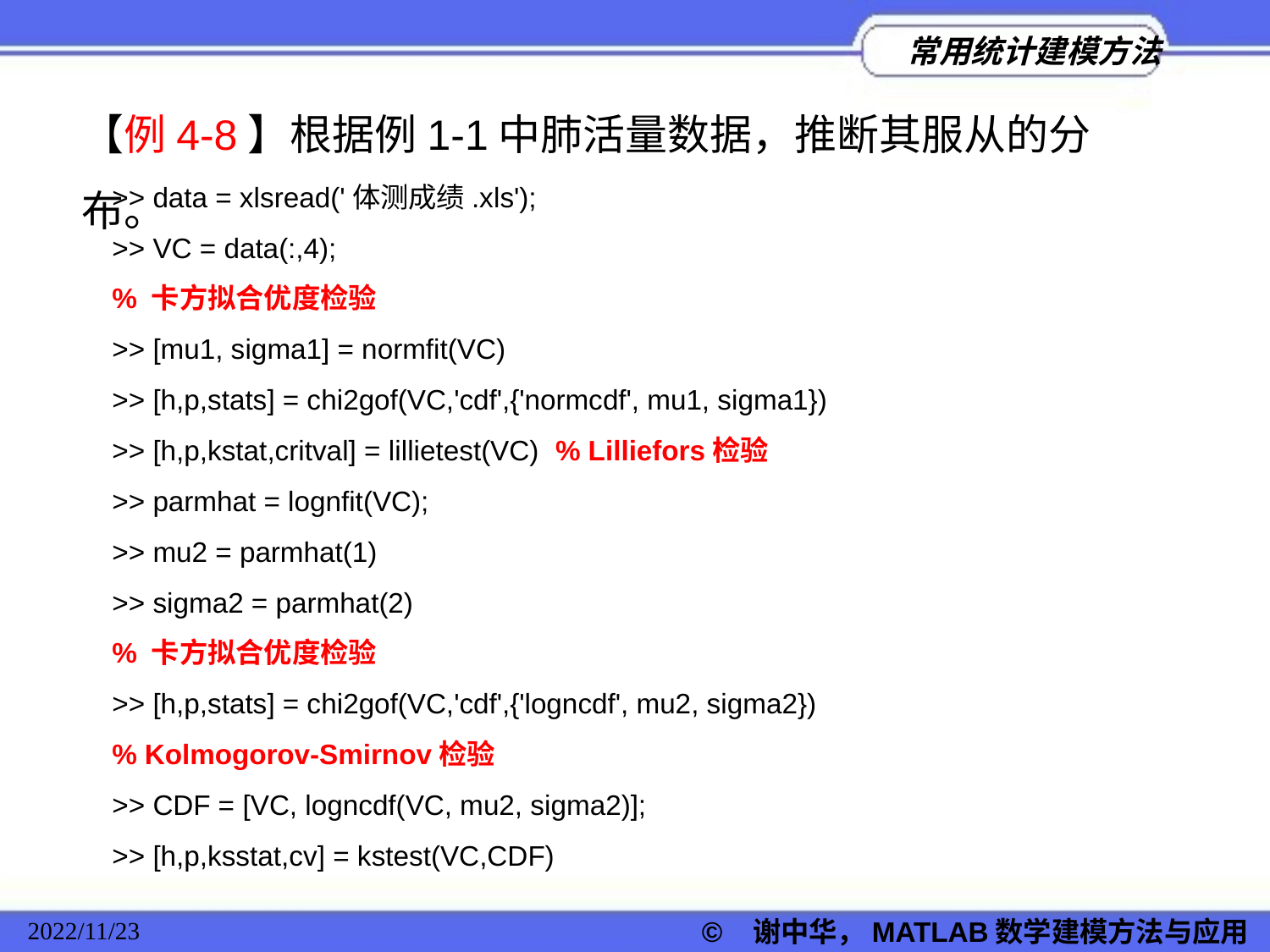

【例4-8】根据例1-1中肺活量数据，推断其服从的分布。
>> data = xlsread('体测成绩.xls');
>> VC = data(:,4);
% 卡方拟合优度检验
>> [mu1, sigma1] = normfit(VC)
>> [h,p,stats] = chi2gof(VC,'cdf',{'normcdf', mu1, sigma1})
>> [h,p,kstat,critval] = lillietest(VC)  % Lilliefors检验
>> parmhat = lognfit(VC);
>> mu2 = parmhat(1)
>> sigma2 = parmhat(2)
% 卡方拟合优度检验
>> [h,p,stats] = chi2gof(VC,'cdf',{'logncdf', mu2, sigma2})
% Kolmogorov-Smirnov检验
>> CDF = [VC, logncdf(VC, mu2, sigma2)];
>> [h,p,ksstat,cv] = kstest(VC,CDF)
©   谢中华，MATLAB数学建模方法与应用
2022/11/23